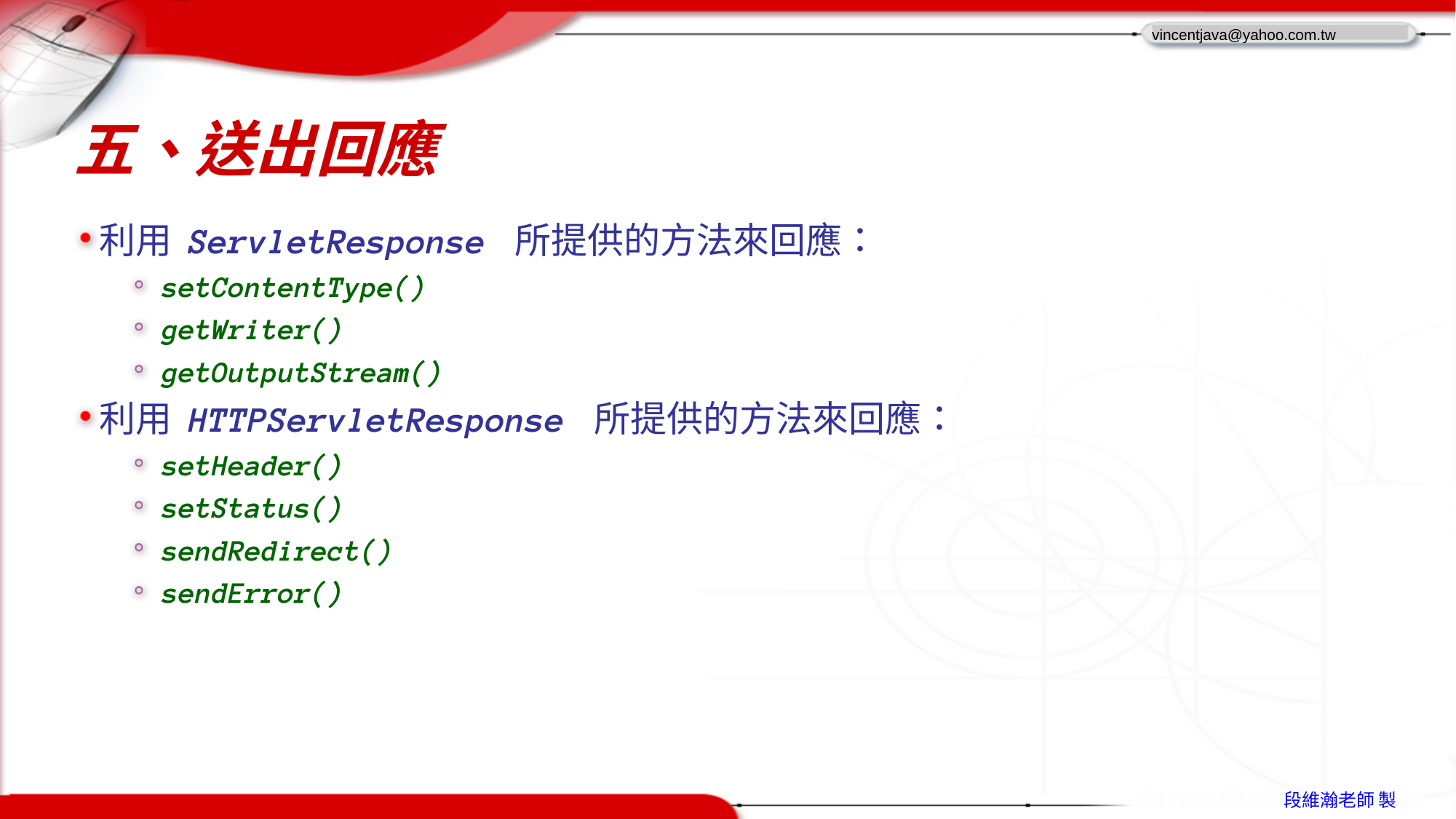

# 五、送出回應
利用 ServletResponse 所提供的方法來回應：
setContentType()
getWriter()
getOutputStream()
利用 HTTPServletResponse 所提供的方法來回應：
setHeader()
setStatus()
sendRedirect()
sendError()